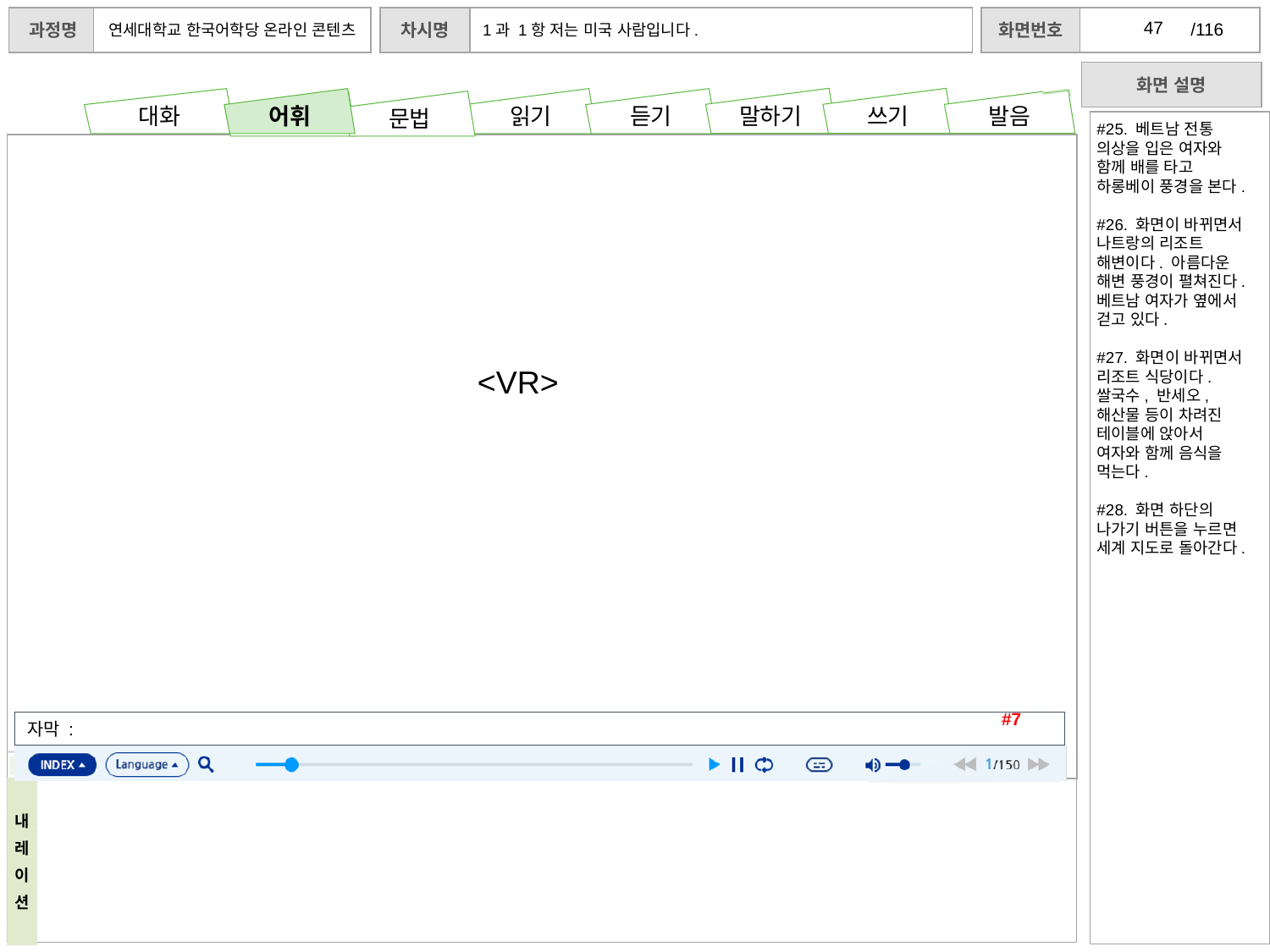

47
어휘
#25. 베트남 전통 의상을 입은 여자와 함께 배를 타고 하롱베이 풍경을 본다.

#26. 화면이 바뀌면서 나트랑의 리조트 해변이다. 아름다운 해변 풍경이 펼쳐진다. 베트남 여자가 옆에서 걷고 있다.

#27. 화면이 바뀌면서 리조트 식당이다. 쌀국수, 반세오, 해산물 등이 차려진 테이블에 앉아서 여자와 함께 음식을 먹는다.

#28. 화면 하단의 나가기 버튼을 누르면 세계 지도로 돌아간다.
<VR>
#7